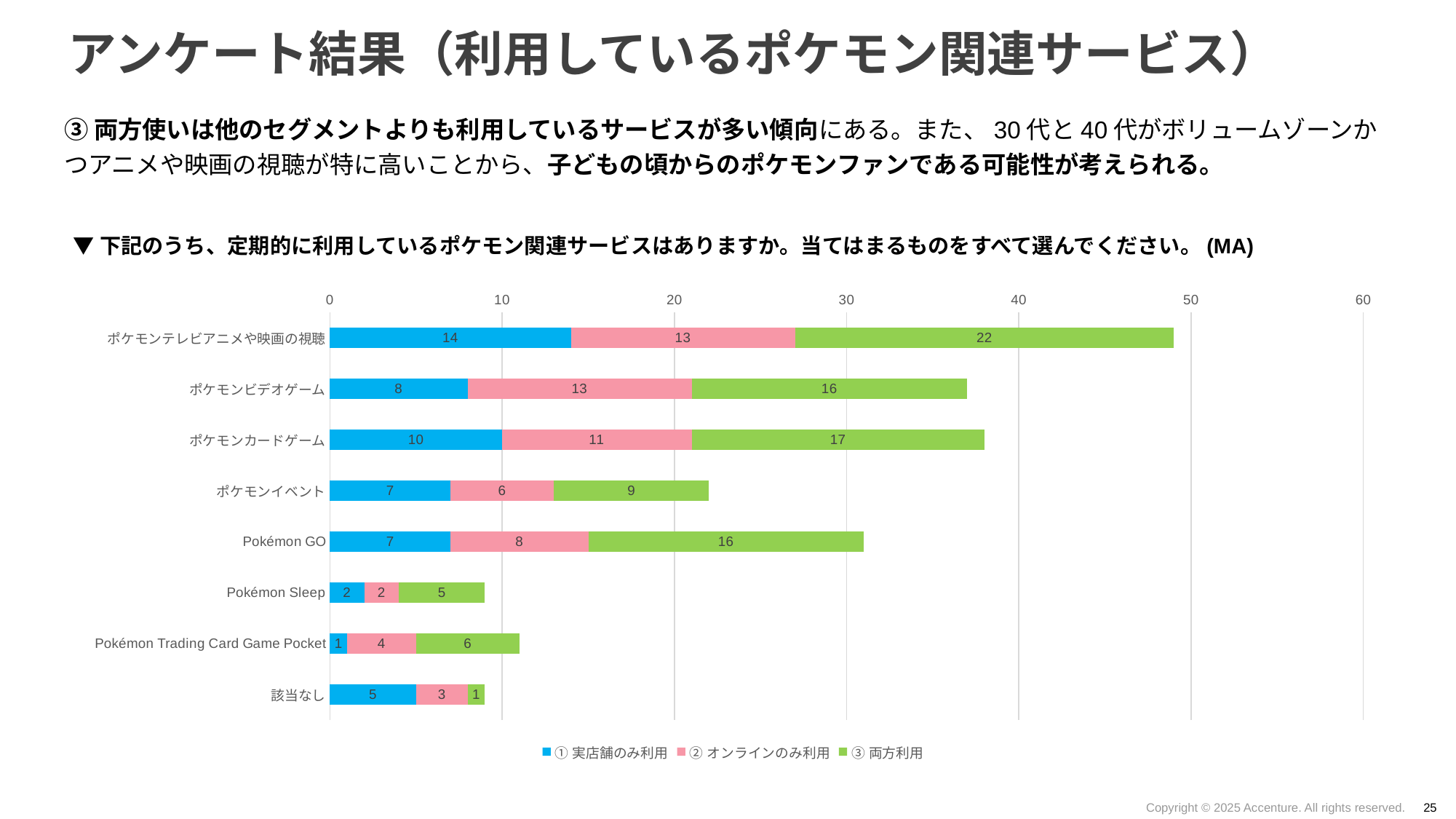

# アンケート結果（利用しているポケモン関連サービス）
③両方使いは他のセグメントよりも利用しているサービスが多い傾向にある。また、30代と40代がボリュームゾーンかつアニメや映画の視聴が特に高いことから、子どもの頃からのポケモンファンである可能性が考えられる。
▼下記のうち、定期的に利用しているポケモン関連サービスはありますか。当てはまるものをすべて選んでください。(MA)

### Chart

| Category | ①実店舗のみ利用 | ②オンラインのみ利用 | ③両方利用 |
|---|---|---|---|
| ポケモンテレビアニメや映画の視聴 | 14.0 | 13.0 | 22.0 |
| ポケモンビデオゲーム | 8.0 | 13.0 | 16.0 |
| ポケモンカードゲーム | 10.0 | 11.0 | 17.0 |
| ポケモンイベント | 7.0 | 6.0 | 9.0 |
| Pokémon GO | 7.0 | 8.0 | 16.0 |
| Pokémon Sleep | 2.0 | 2.0 | 5.0 |
| Pokémon Trading Card Game Pocket | 1.0 | 4.0 | 6.0 |
| 該当なし | 5.0 | 3.0 | 1.0 |